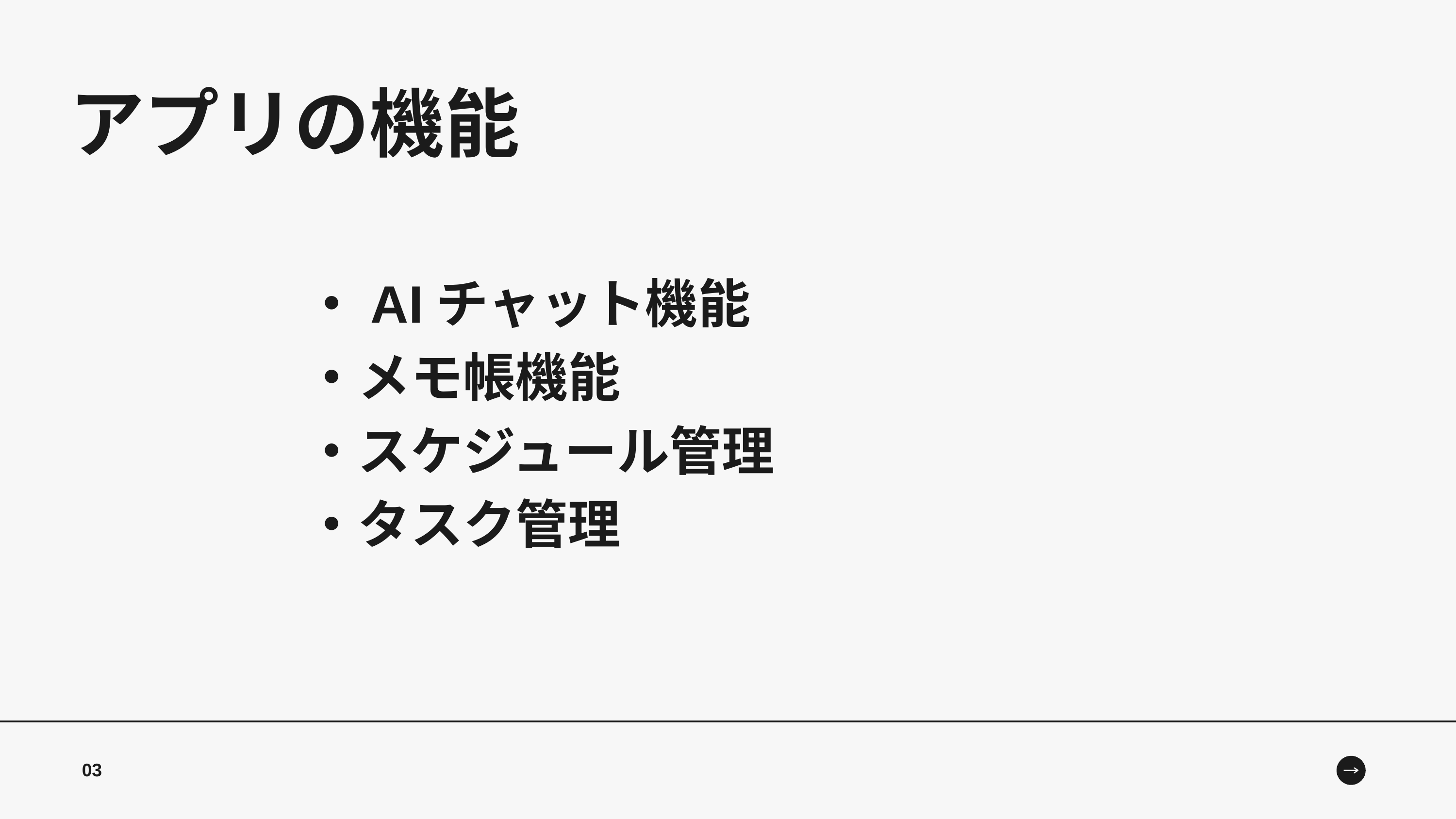

アプリの機能
・AIチャット機能
・メモ帳機能
・スケジュール管理
・タスク管理

03